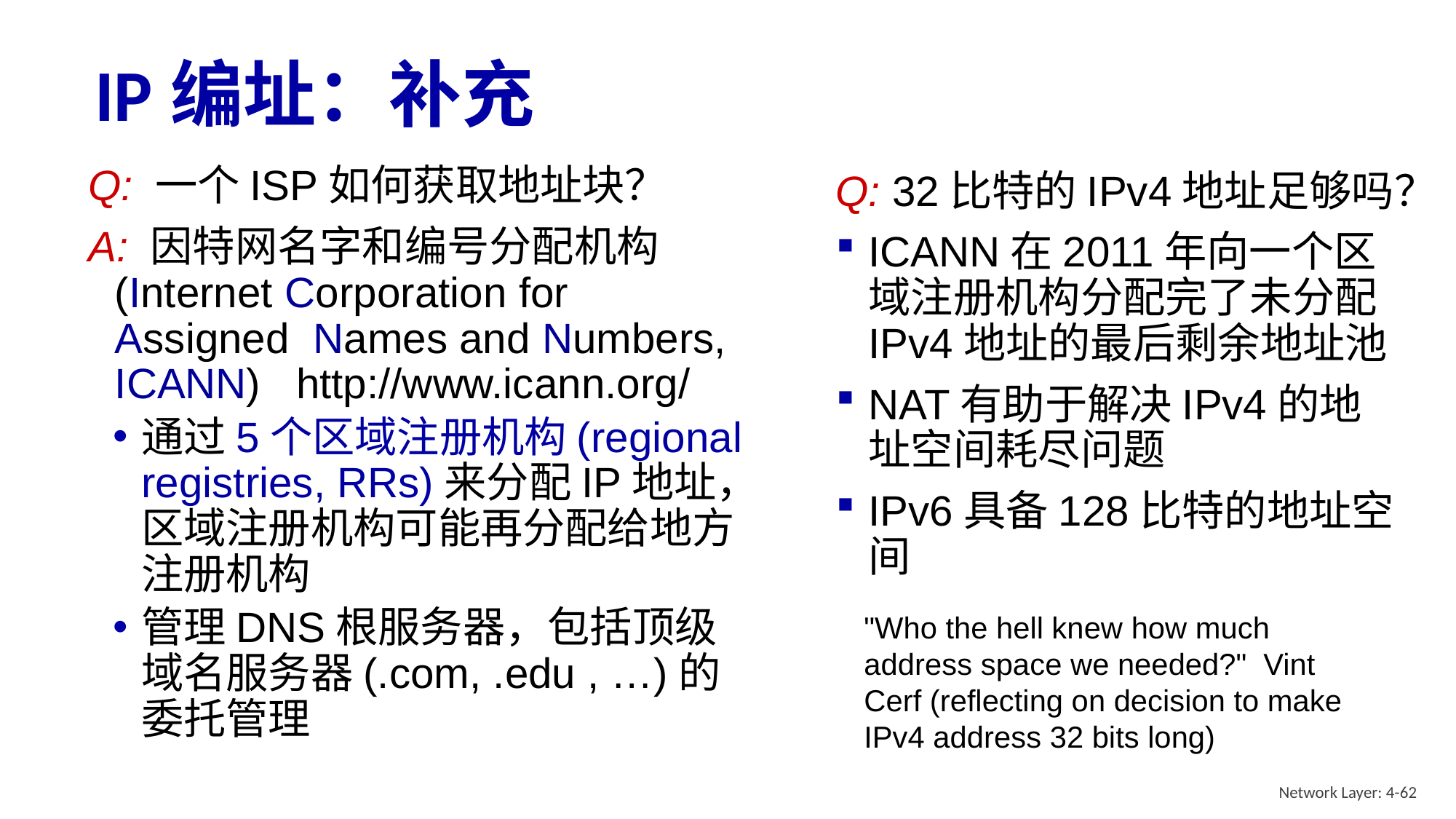

# IP编址：补充
Q: 一个ISP如何获取地址块？
A: 因特网名字和编号分配机构(Internet Corporation for Assigned  Names and Numbers, ICANN)   http://www.icann.org/
通过5个区域注册机构(regional registries, RRs)来分配IP地址，区域注册机构可能再分配给地方注册机构
管理DNS根服务器，包括顶级域名服务器(.com, .edu , …)的委托管理

Q: 32比特的IPv4地址足够吗？
ICANN在2011年向一个区域注册机构分配完了未分配IPv4地址的最后剩余地址池
NAT有助于解决IPv4的地址空间耗尽问题
IPv6具备128比特的地址空间
"Who the hell knew how much address space we needed?"  Vint Cerf (reflecting on decision to make IPv4 address 32 bits long)
Network Layer: 4-62